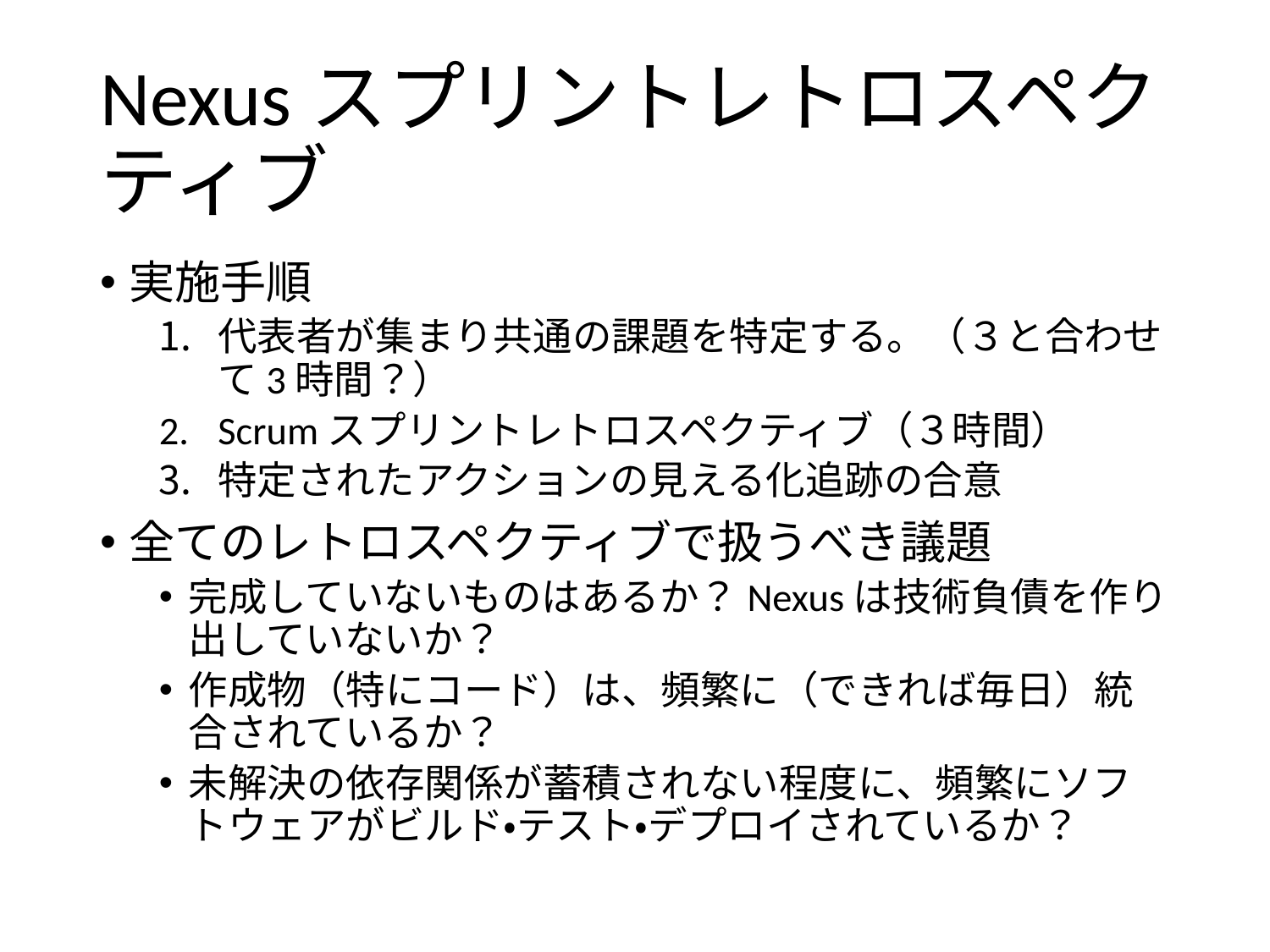

# Nexusスプリントレトロスペクティブ
実施手順
代表者が集まり共通の課題を特定する。（３と合わせて3時間？）
Scrumスプリントレトロスペクティブ（３時間）
特定されたアクションの見える化追跡の合意
全てのレトロスペクティブで扱うべき議題
完成していないものはあるか？Nexusは技術負債を作り出していないか？
作成物（特にコード）は、頻繁に（できれば毎日）統合されているか？
未解決の依存関係が蓄積されない程度に、頻繁にソフトウェアがビルド・テスト・デプロイされているか？